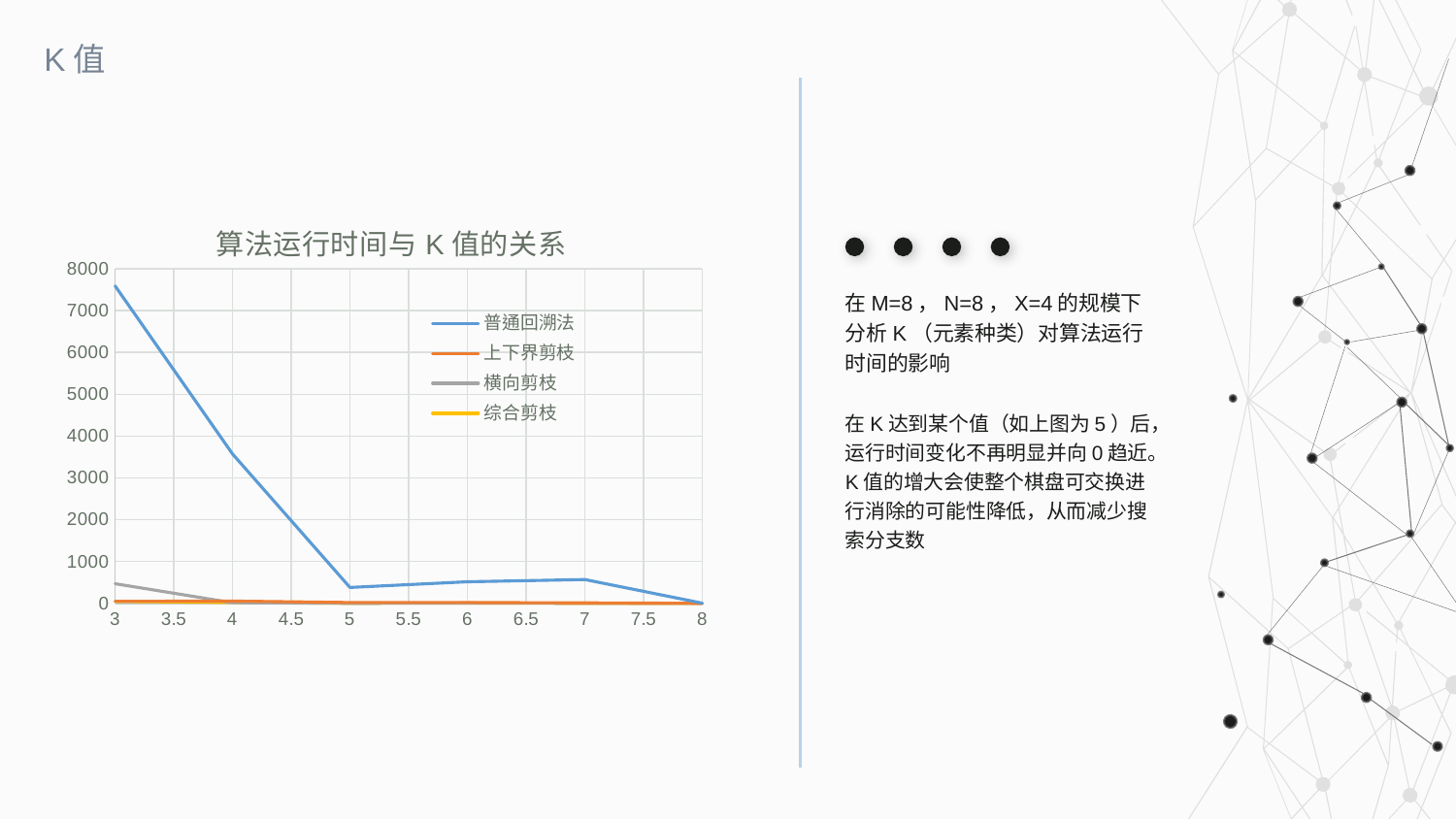

K值

### Chart: 算法运行时间与K值的关系

| Category |  |  |  |  |
|---|---|---|---|---|

在M=8，N=8，X=4的规模下分析K（元素种类）对算法运行时间的影响

在K达到某个值（如上图为5）后，运行时间变化不再明显并向0趋近。K值的增大会使整个棋盘可交换进行消除的可能性降低，从而减少搜索分支数